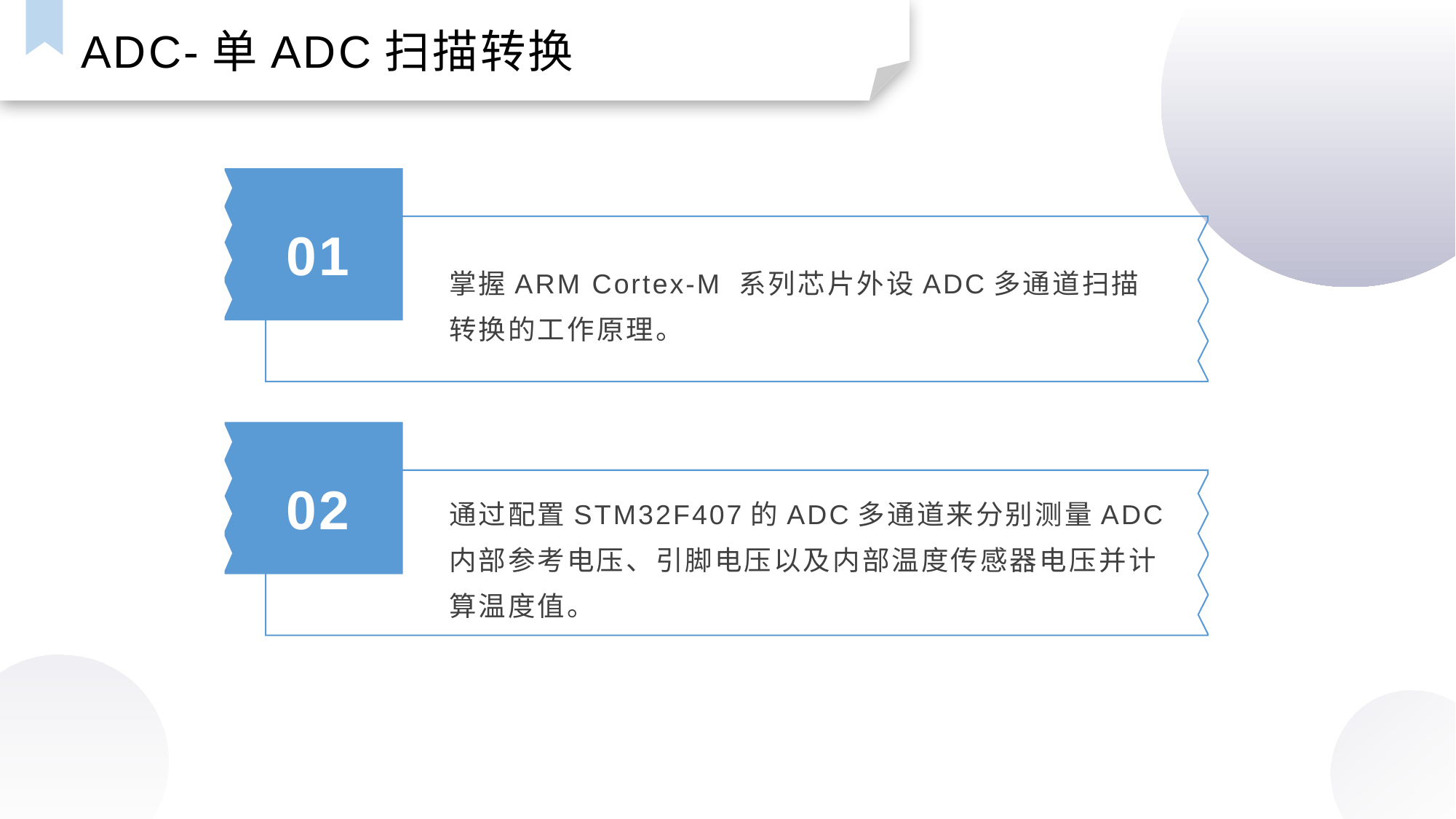

ADC-单ADC扫描转换

01

掌握ARM Cortex-M 系列芯片外设ADC多通道扫描转换的工作原理。

02

通过配置STM32F407的ADC多通道来分别测量ADC内部参考电压、引脚电压以及内部温度传感器电压并计算温度值。